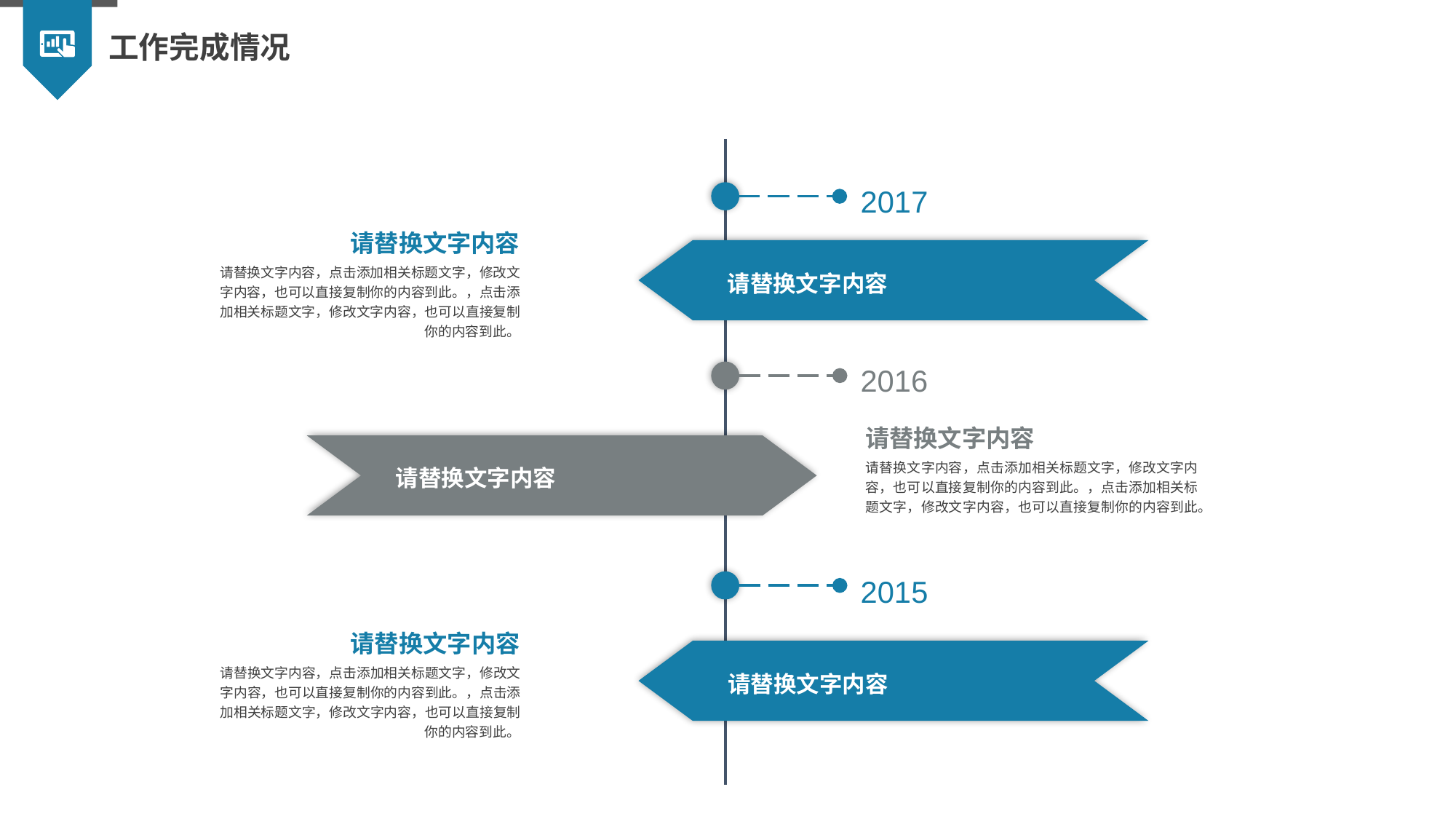

2017

请替换文字内容
请替换文字内容，点击添加相关标题文字，修改文字内容，也可以直接复制你的内容到此。，点击添加相关标题文字，修改文字内容，也可以直接复制你的内容到此。

请替换文字内容
2016

请替换文字内容
请替换文字内容，点击添加相关标题文字，修改文字内容，也可以直接复制你的内容到此。，点击添加相关标题文字，修改文字内容，也可以直接复制你的内容到此。

请替换文字内容
2015

请替换文字内容
请替换文字内容，点击添加相关标题文字，修改文字内容，也可以直接复制你的内容到此。，点击添加相关标题文字，修改文字内容，也可以直接复制你的内容到此。

请替换文字内容